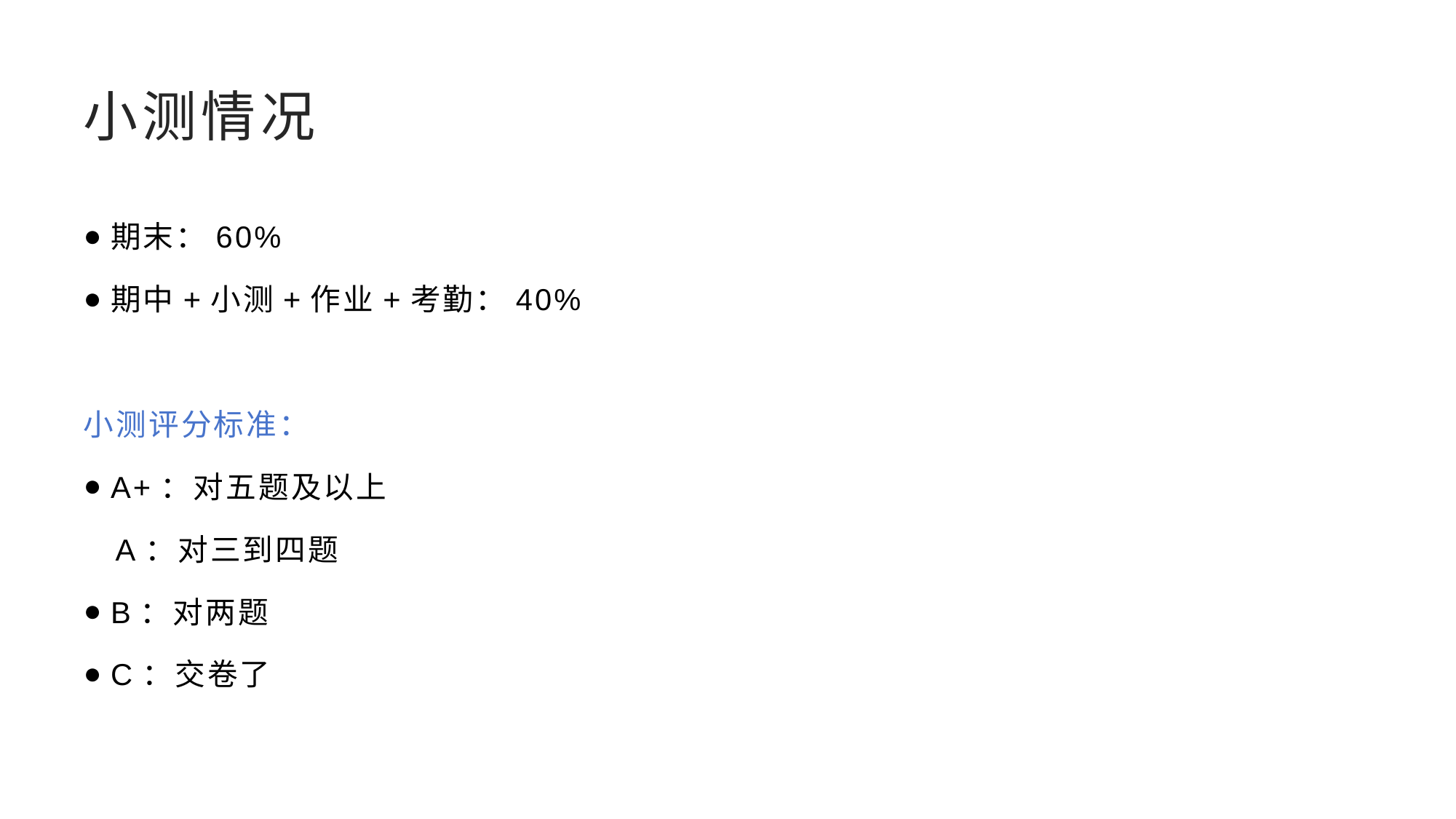

# 小测情况
期末：60%
期中+小测+作业+考勤：40%

小测评分标准：
A+：对五题及以上
   A：对三到四题
B：对两题
C：交卷了